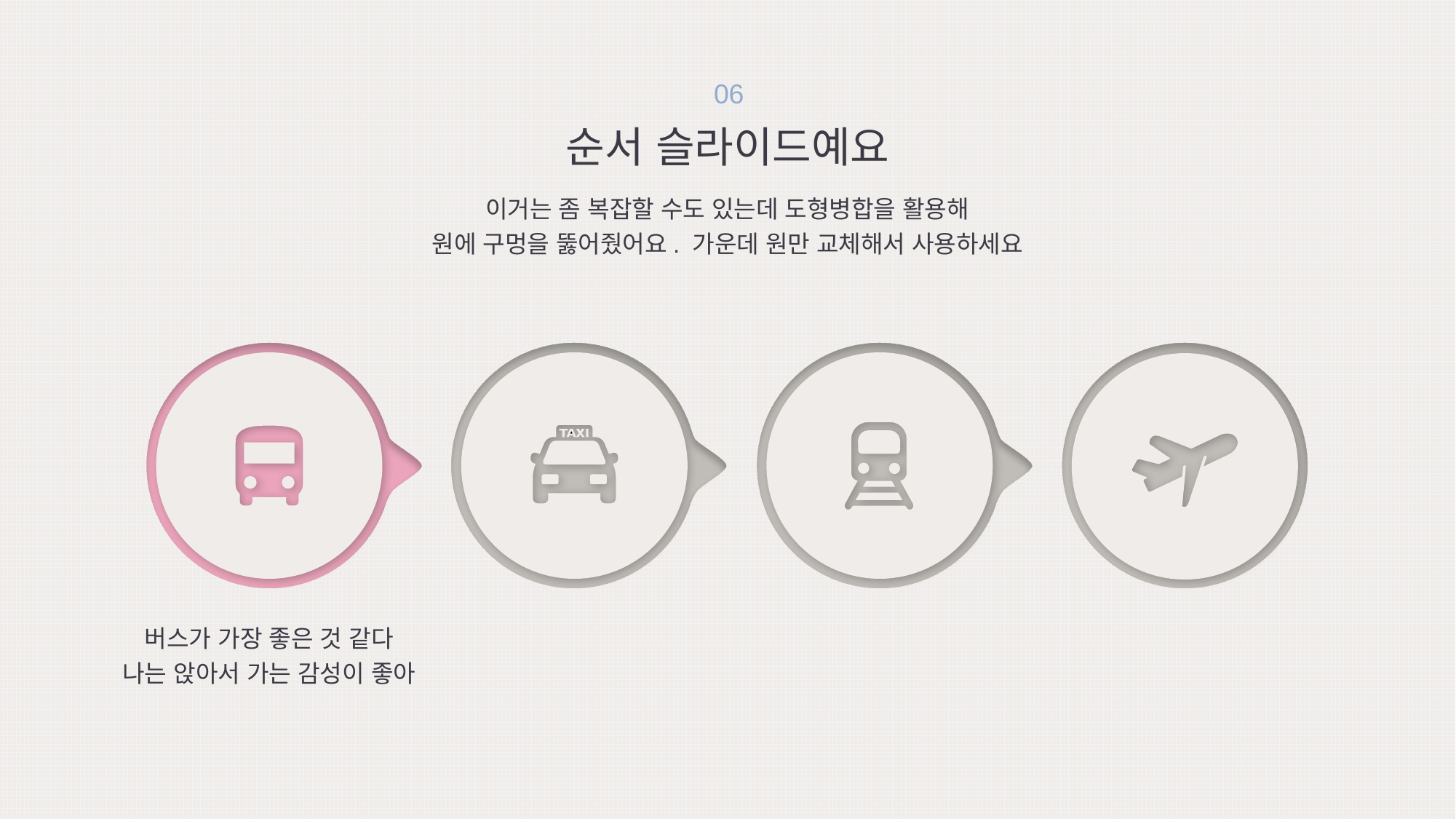

06
순서 슬라이드예요
이거는 좀 복잡할 수도 있는데 도형병합을 활용해
원에 구멍을 뚫어줬어요. 가운데 원만 교체해서 사용하세요

버스가 가장 좋은 것 같다
나는 앉아서 가는 감성이 좋아